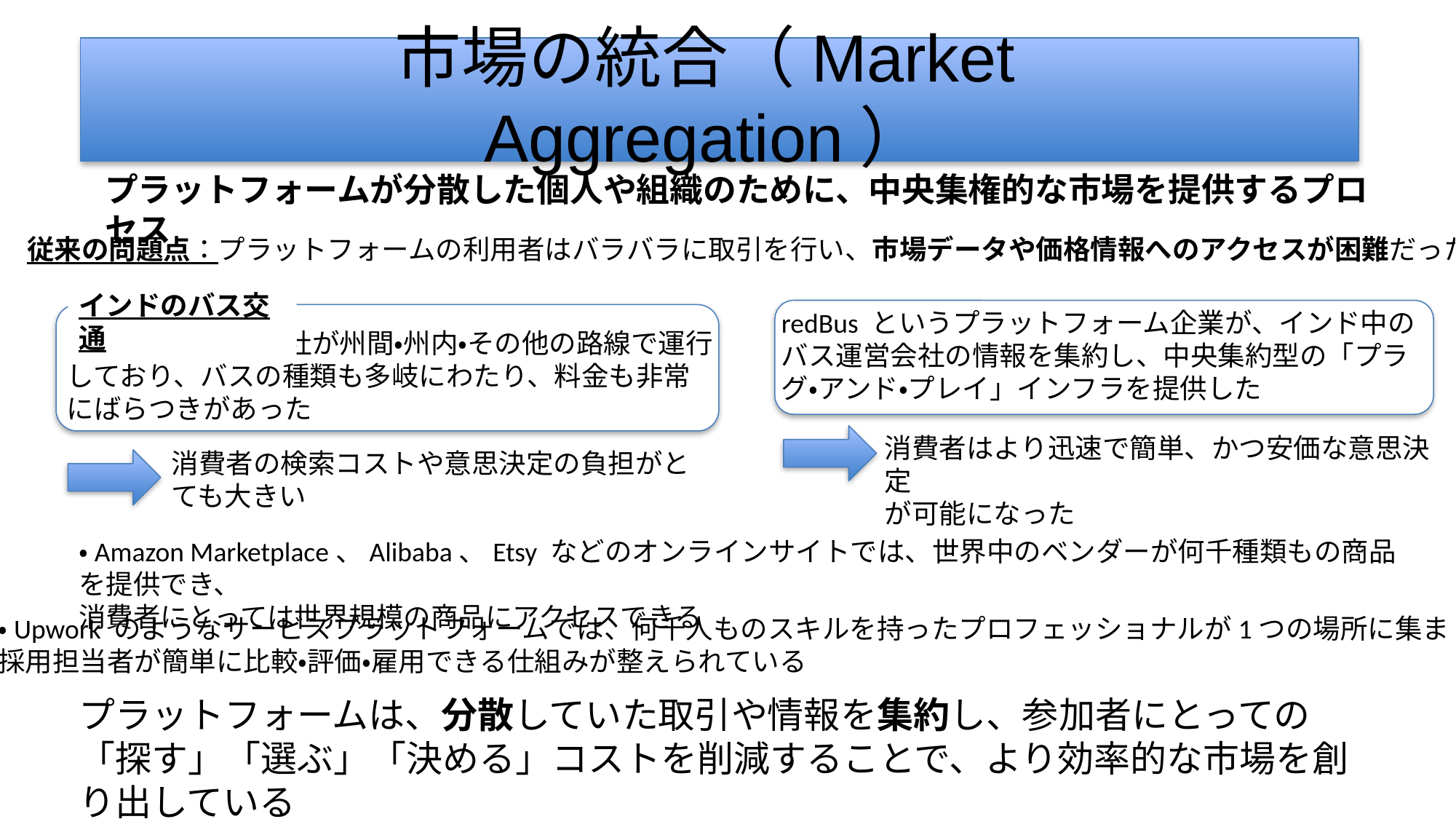

# 市場の統合（Market Aggregation）

プラットフォームが分散した個人や組織のために、中央集権的な市場を提供するプロセス
従来の問題点：プラットフォームの利用者はバラバラに取引を行い、市場データや価格情報へのアクセスが困難だった
インドのバス交通
redBus というプラットフォーム企業が、インド中のバス運営会社の情報を集約し、中央集約型の「プラグ・アンド・プレイ」インフラを提供した

さまざまなバス会社が州間・州内・その他の路線で運行しており、バスの種類も多岐にわたり、料金も非常にばらつきがあった
消費者はより迅速で簡単、かつ安価な意思決定
が可能になった

消費者の検索コストや意思決定の負担がとても大きい

・Amazon Marketplace、Alibaba、Etsy などのオンラインサイトでは、世界中のベンダーが何千種類もの商品を提供でき、
消費者にとっては世界規模の商品にアクセスできる
・Upwork のようなサービスプラットフォームでは、何千人ものスキルを持ったプロフェッショナルが1つの場所に集まり、
採用担当者が簡単に比較・評価・雇用できる仕組みが整えられている
プラットフォームは、分散していた取引や情報を集約し、参加者にとっての「探す」「選ぶ」「決める」コストを削減することで、より効率的な市場を創り出している